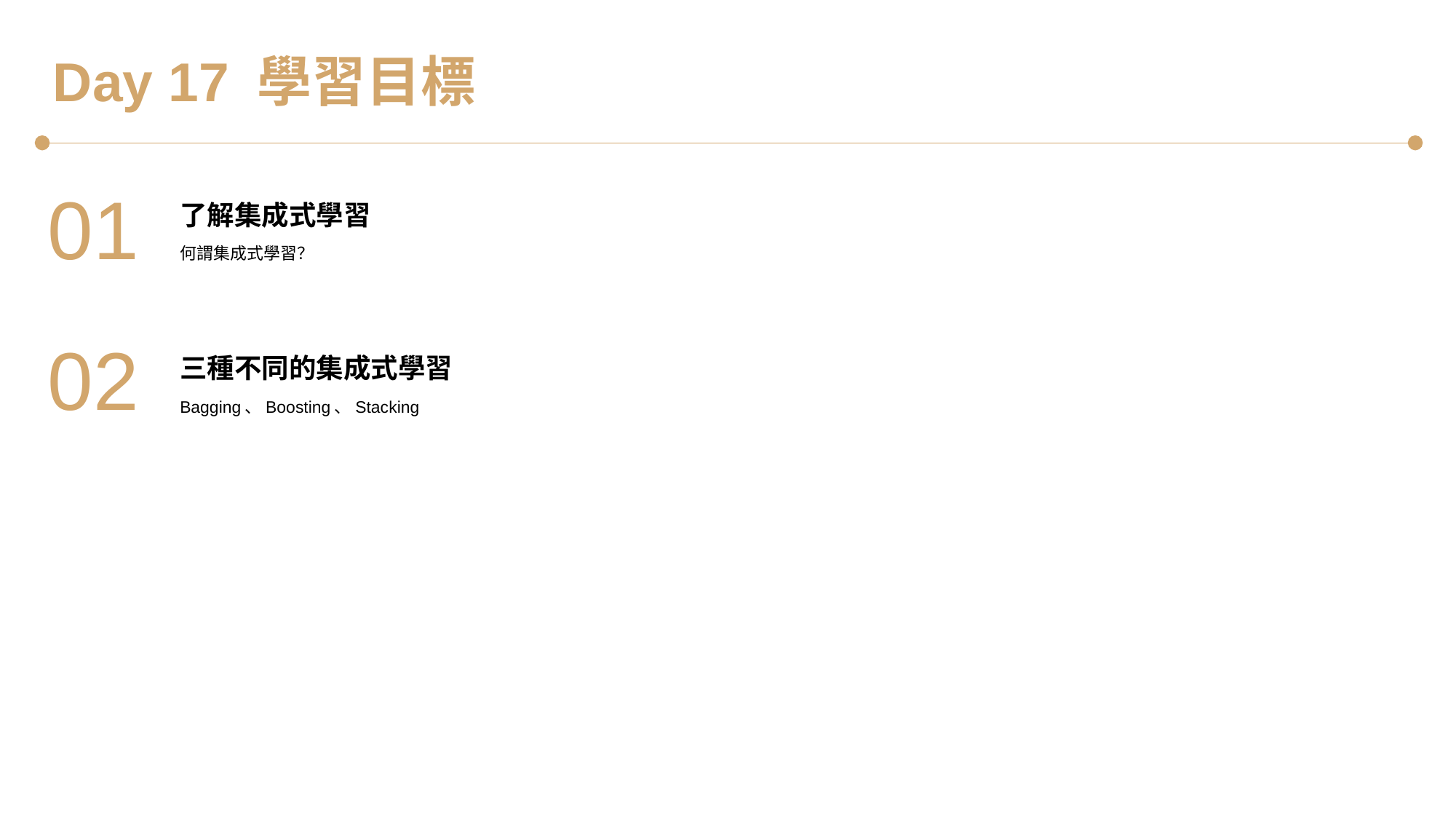

Day 17 學習目標
01
了解集成式學習
何謂集成式學習？
02
三種不同的集成式學習
Bagging、Boosting、Stacking